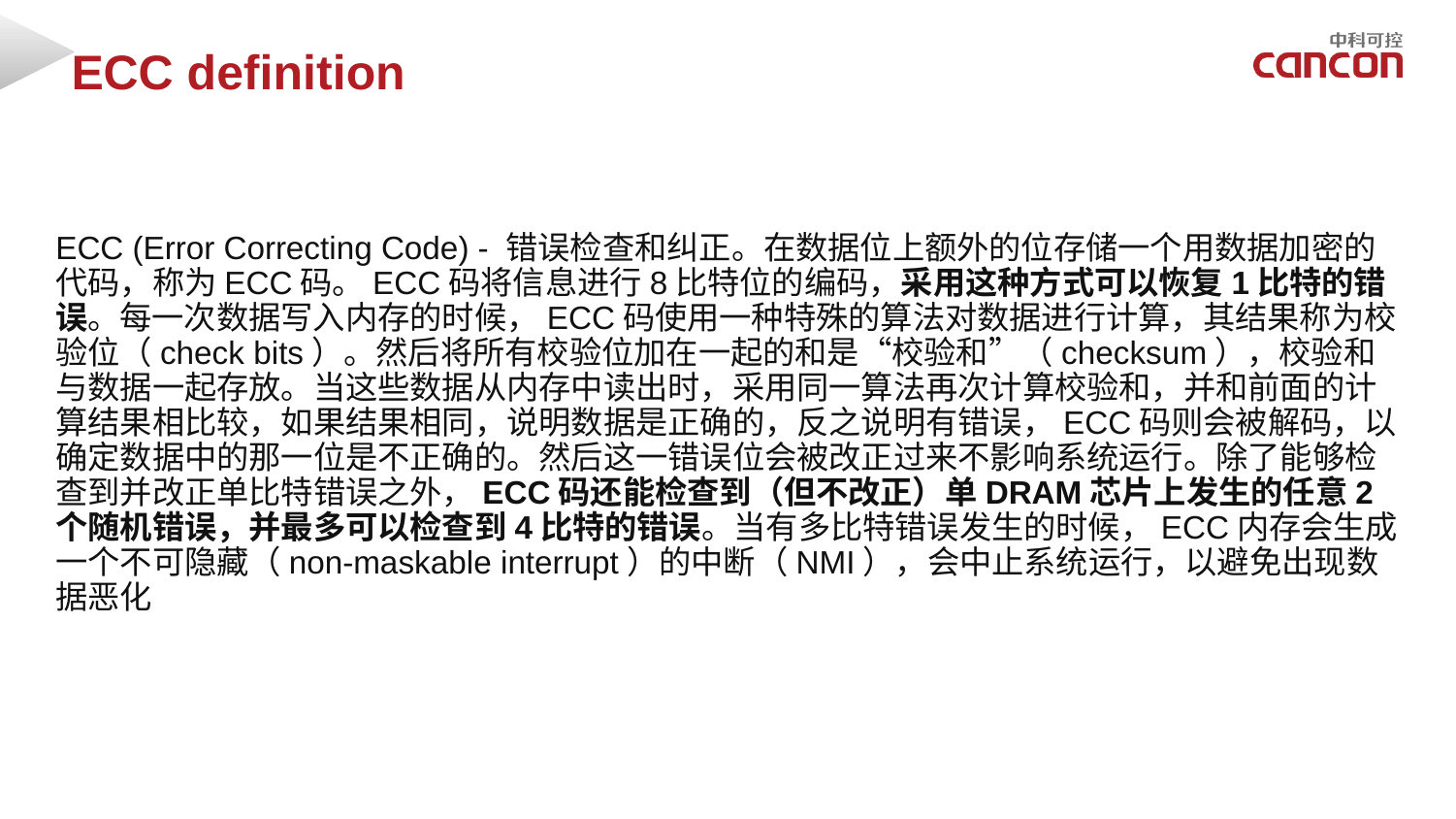

ECC definition
#

ECC (Error Correcting Code) - 错误检查和纠正。在数据位上额外的位存储一个用数据加密的代码，称为ECC码。ECC码将信息进行8比特位的编码，采用这种方式可以恢复1比特的错误。每一次数据写入内存的时候，ECC码使用一种特殊的算法对数据进行计算，其结果称为校验位（check bits）。然后将所有校验位加在一起的和是“校验和”（checksum），校验和与数据一起存放。当这些数据从内存中读出时，采用同一算法再次计算校验和，并和前面的计算结果相比较，如果结果相同，说明数据是正确的，反之说明有错误，ECC码则会被解码，以确定数据中的那一位是不正确的。然后这一错误位会被改正过来不影响系统运行。除了能够检查到并改正单比特错误之外，ECC码还能检查到（但不改正）单DRAM芯片上发生的任意2个随机错误，并最多可以检查到4比特的错误。当有多比特错误发生的时候，ECC内存会生成一个不可隐藏（non-maskable interrupt）的中断（NMI），会中止系统运行，以避免出现数据恶化